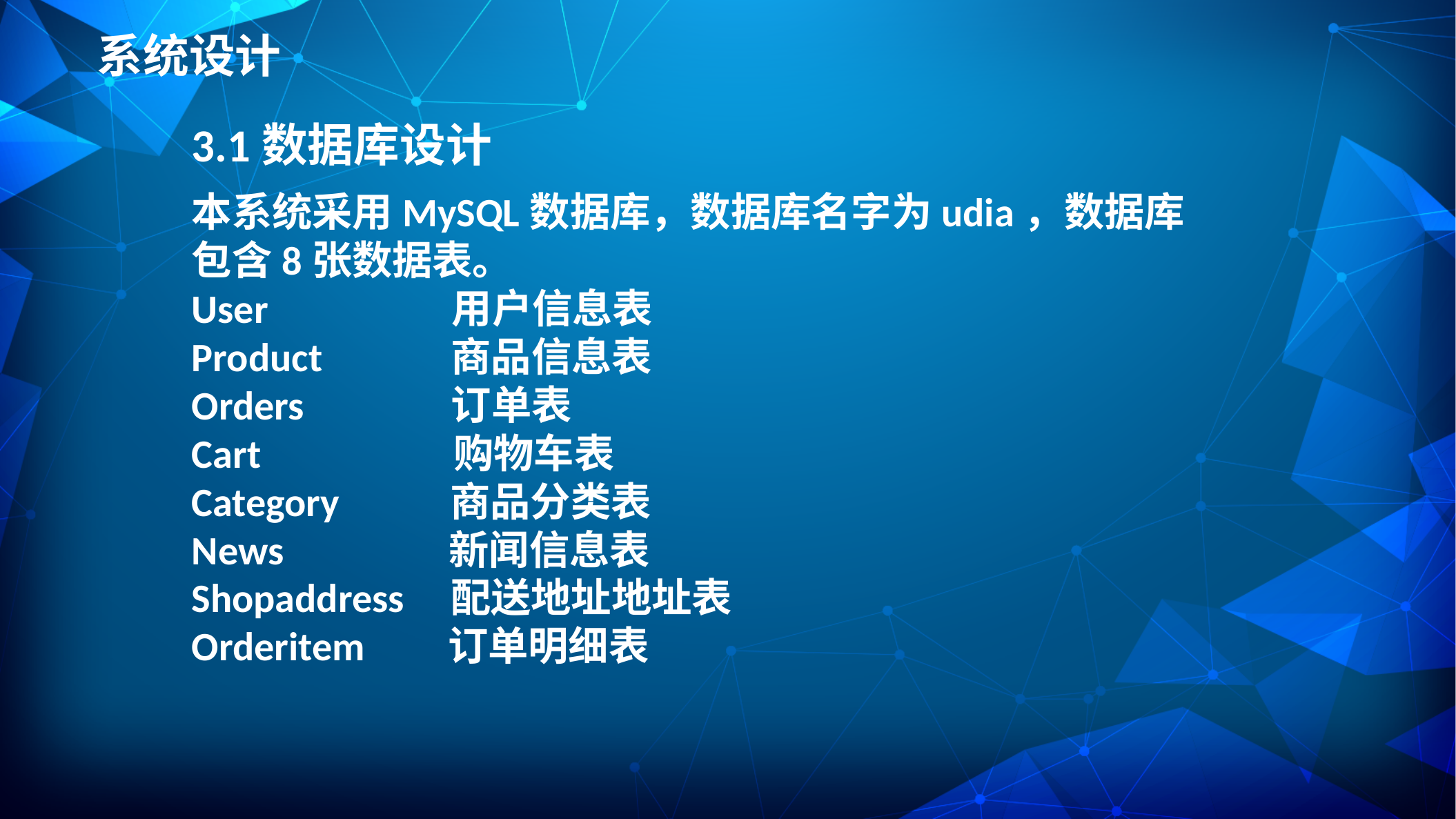

系统设计
3.1数据库设计
本系统采用MySQL数据库，数据库名字为udia，数据库包含8张数据表。
User                   用户信息表
Product             商品信息表
Orders               订单表
Cart                    购物车表
Category           商品分类表
News                 新闻信息表
Shopaddress    配送地址地址表
Orderitem        订单明细表